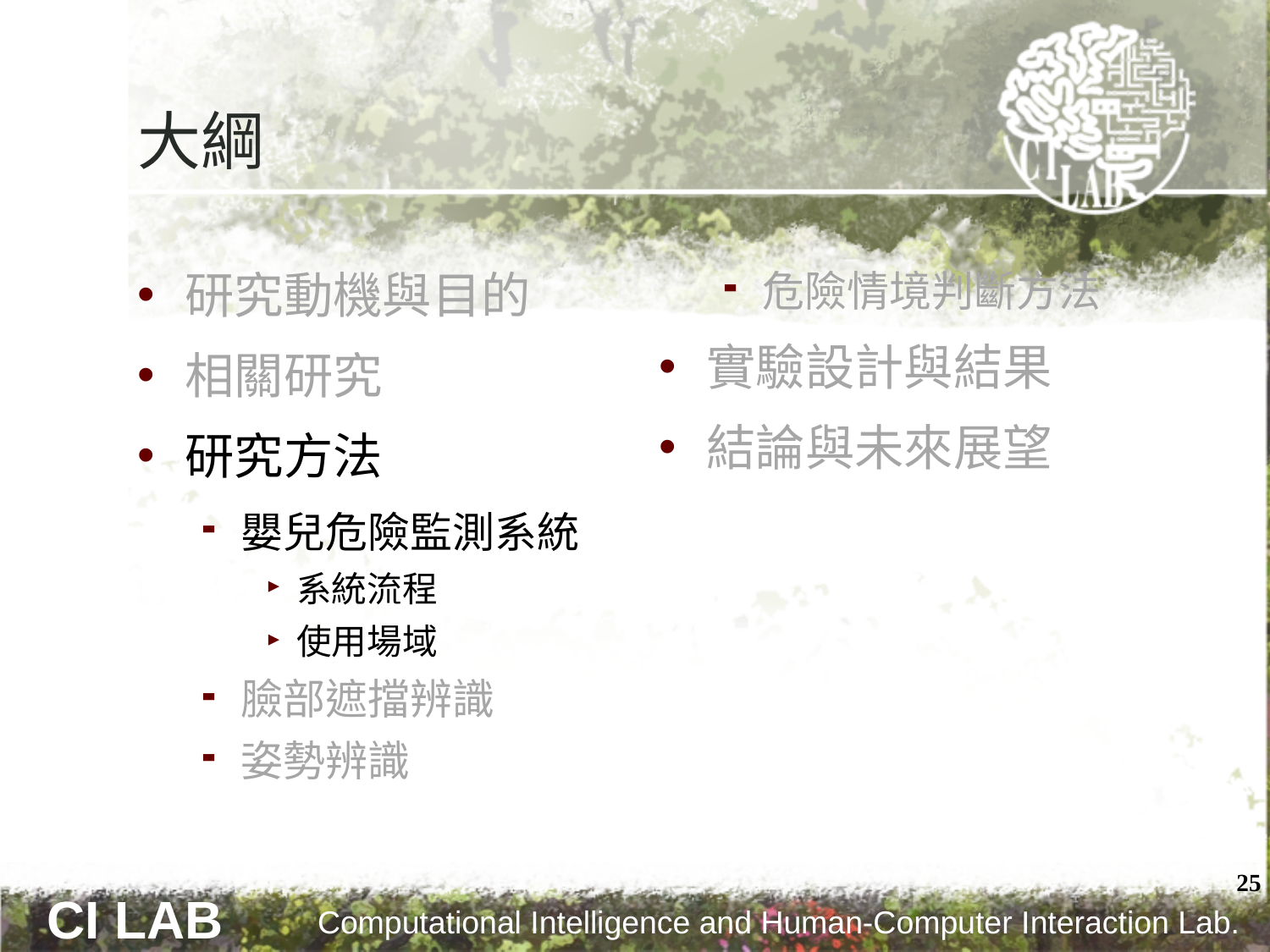

# 大綱
研究動機與目的
相關研究
研究方法
嬰兒危險監測系統
系統流程
使用場域
臉部遮擋辨識
姿勢辨識
危險情境判斷方法
實驗設計與結果
結論與未來展望
25